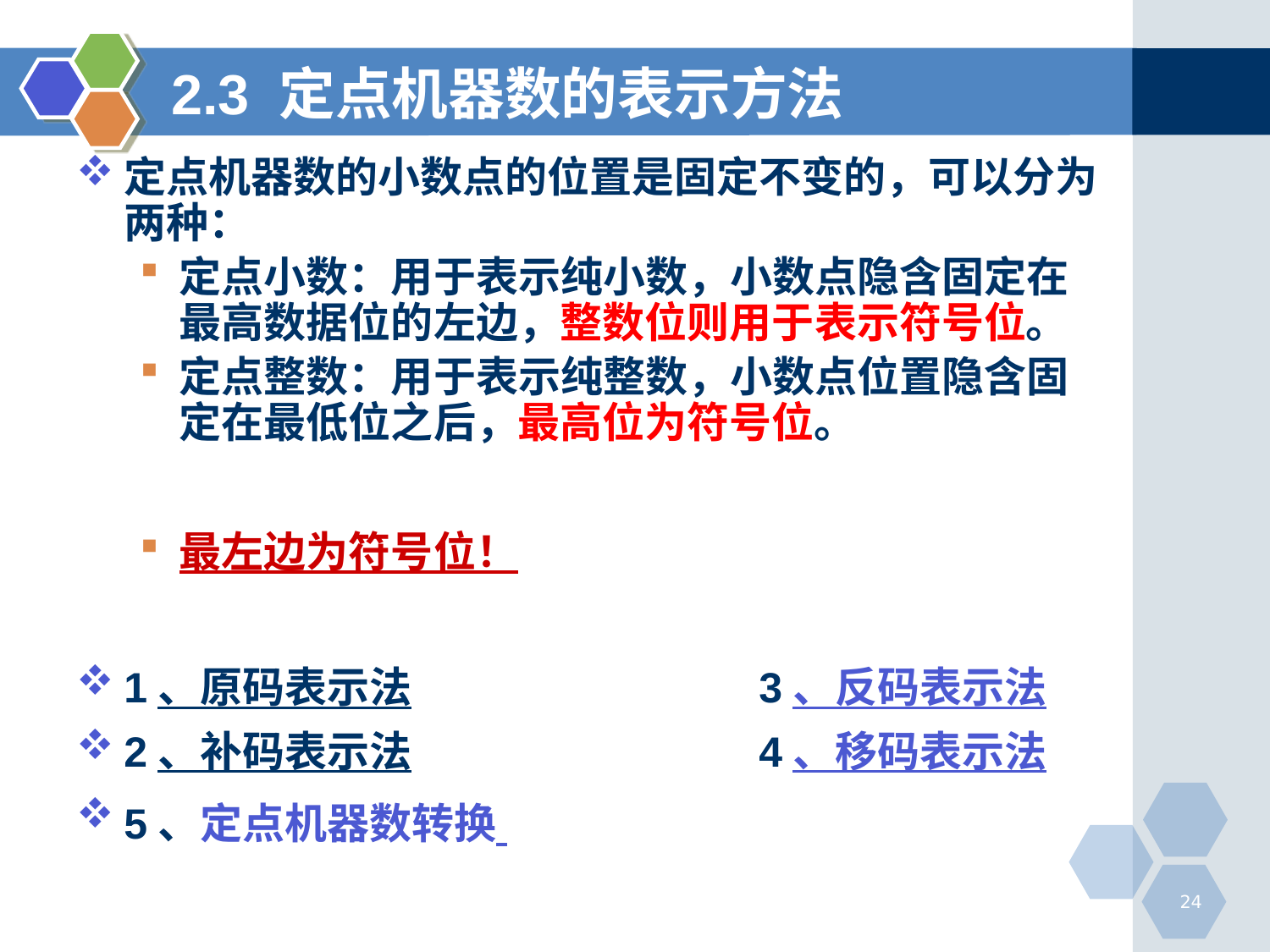

# 2.3 定点机器数的表示方法
定点机器数的小数点的位置是固定不变的，可以分为两种：
定点小数：用于表示纯小数，小数点隐含固定在最高数据位的左边，整数位则用于表示符号位。
定点整数：用于表示纯整数，小数点位置隐含固定在最低位之后，最高位为符号位。

最左边为符号位！

1、原码表示法			3、反码表示法
2、补码表示法			4、移码表示法
5、定点机器数转换
24